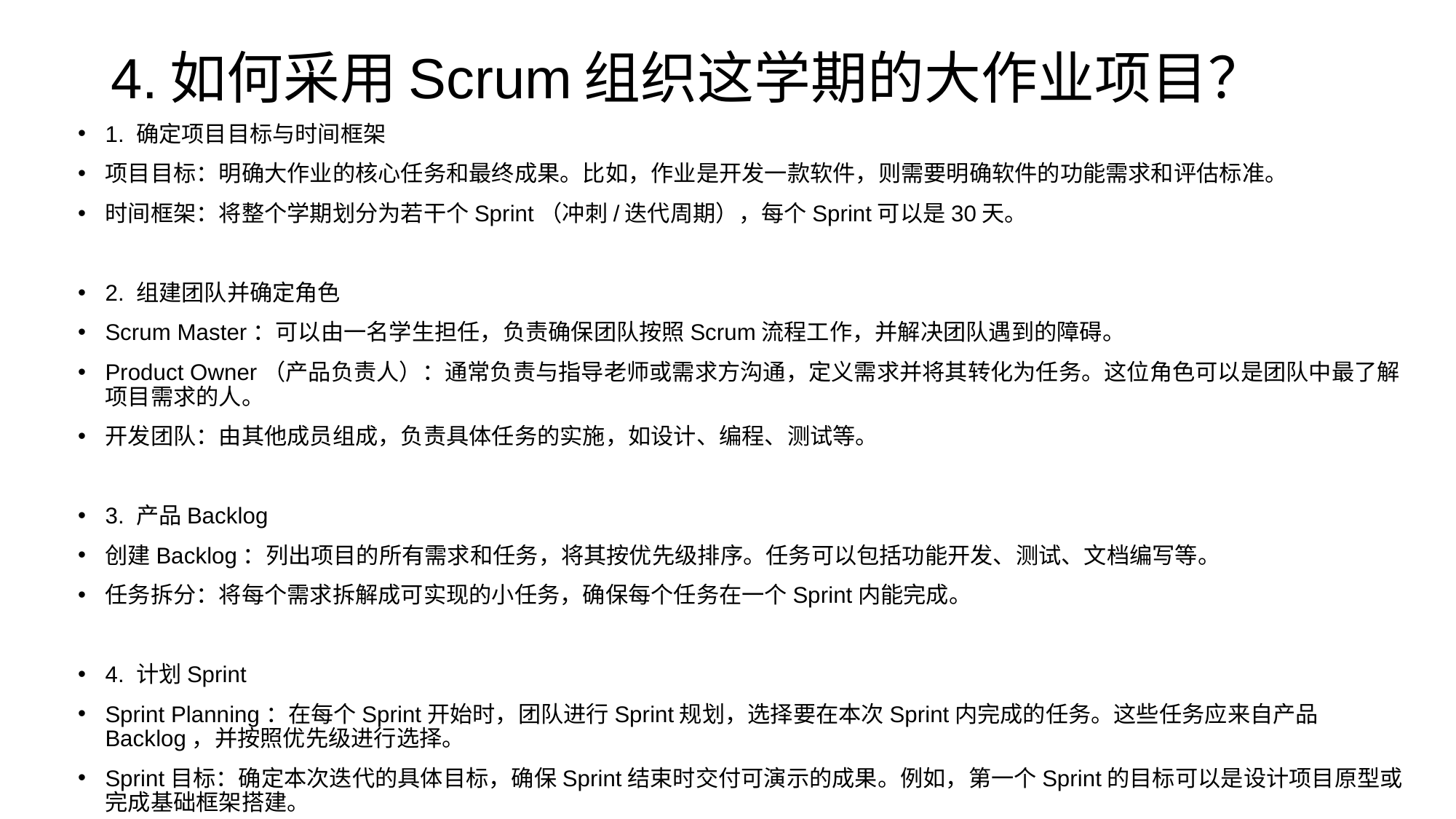

# 4.如何采用Scrum组织这学期的大作业项目？
1. 确定项目目标与时间框架
项目目标：明确大作业的核心任务和最终成果。比如，作业是开发一款软件，则需要明确软件的功能需求和评估标准。
时间框架：将整个学期划分为若干个Sprint（冲刺/迭代周期），每个Sprint可以是30天。

2. 组建团队并确定角色
Scrum Master：可以由一名学生担任，负责确保团队按照Scrum流程工作，并解决团队遇到的障碍。
Product Owner（产品负责人）：通常负责与指导老师或需求方沟通，定义需求并将其转化为任务。这位角色可以是团队中最了解项目需求的人。
开发团队：由其他成员组成，负责具体任务的实施，如设计、编程、测试等。

3. 产品Backlog
创建Backlog：列出项目的所有需求和任务，将其按优先级排序。任务可以包括功能开发、测试、文档编写等。
任务拆分：将每个需求拆解成可实现的小任务，确保每个任务在一个Sprint内能完成。

4. 计划Sprint
Sprint Planning：在每个Sprint开始时，团队进行Sprint规划，选择要在本次Sprint内完成的任务。这些任务应来自产品Backlog，并按照优先级进行选择。
Sprint目标：确定本次迭代的具体目标，确保Sprint结束时交付可演示的成果。例如，第一个Sprint的目标可以是设计项目原型或完成基础框架搭建。